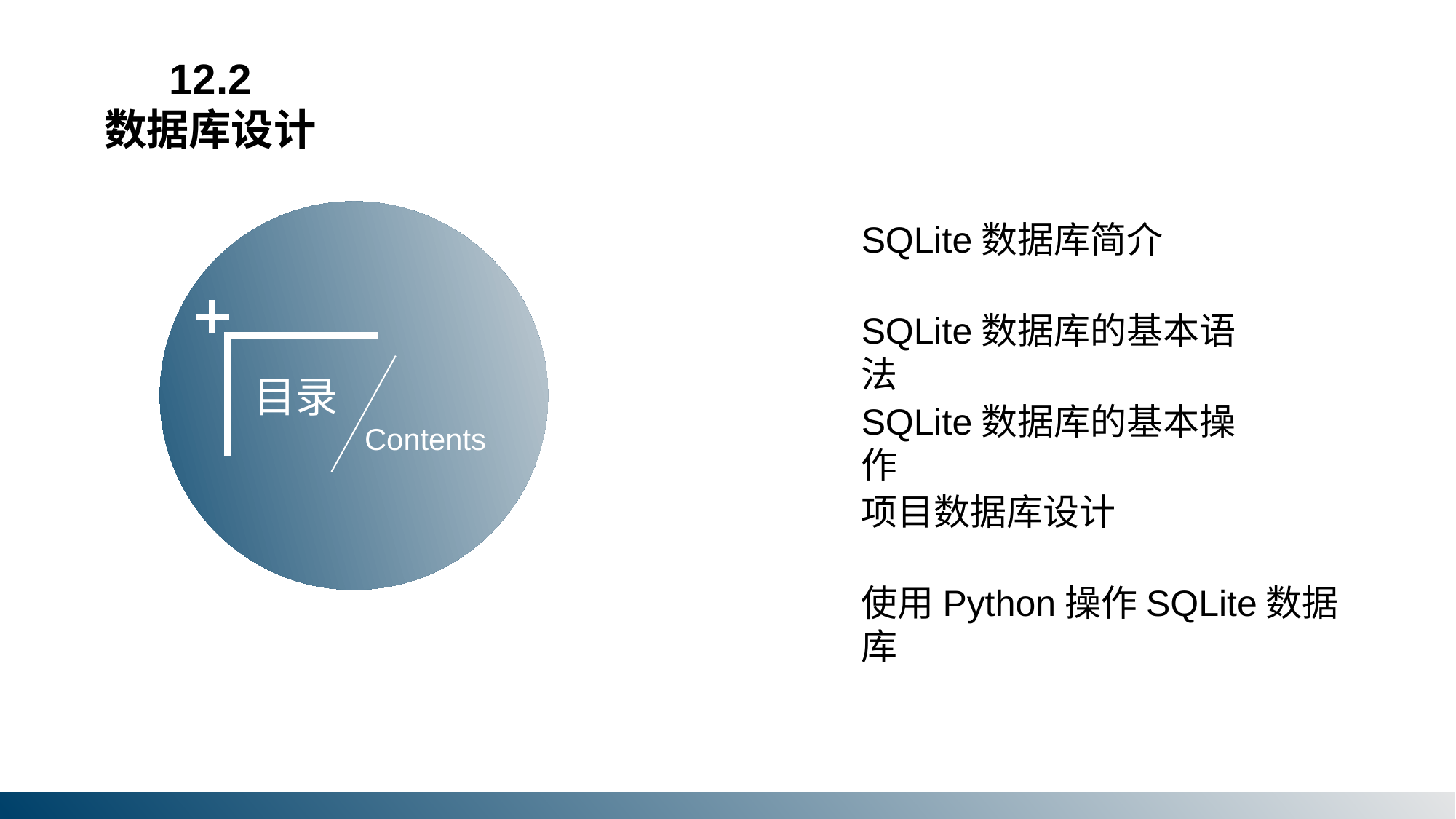

12.2
数据库设计
SQLite数据库简介
SQLite数据库的基本语法
SQLite数据库的基本操作
项目数据库设计
使用Python操作SQLite数据库